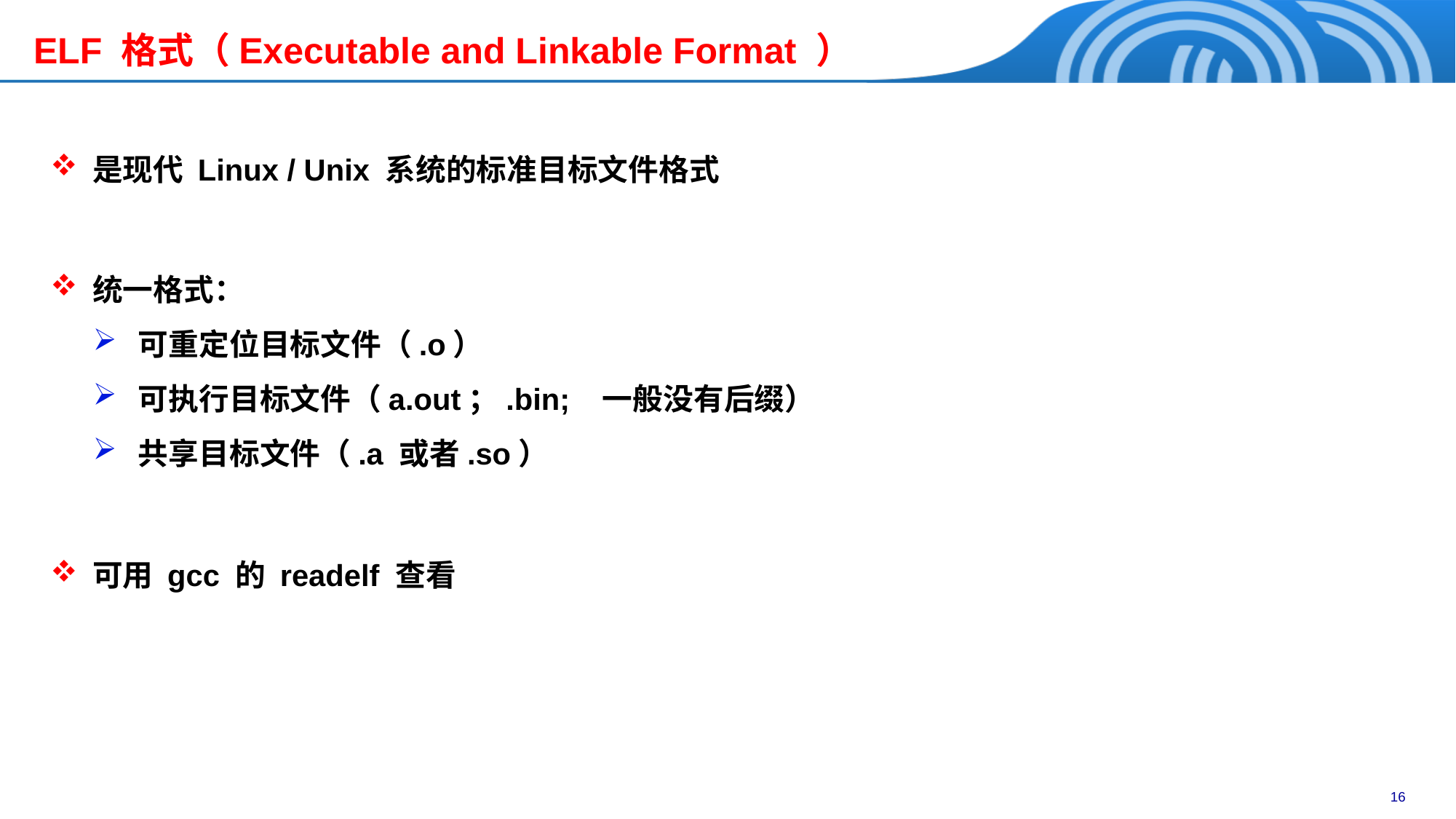

ELF 格式（Executable and Linkable Format ）
 是现代 Linux / Unix 系统的标准目标文件格式

 统一格式：
  可重定位目标文件（.o）
  可执行目标文件（a.out；.bin;   一般没有后缀）
  共享目标文件（.a 或者.so）

 可用 gcc 的 readelf 查看